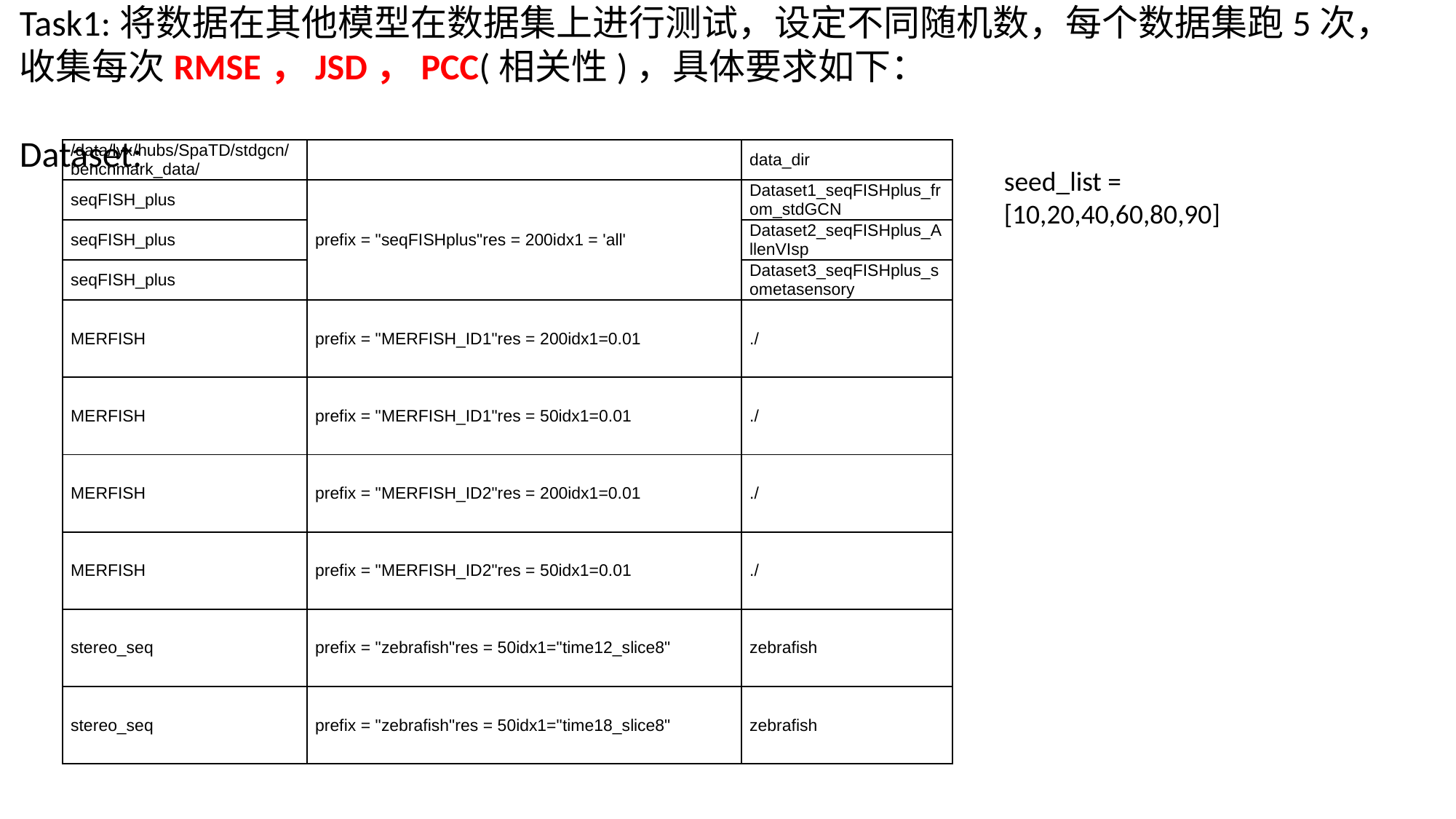

Task1:将数据在其他模型在数据集上进行测试，设定不同随机数，每个数据集跑5次，收集每次RMSE，JSD，PCC(相关性)，具体要求如下： Dataset:
| /data/lyx/hubs/SpaTD/stdgcn/benchmark\_data/ |  | data\_dir |
| --- | --- | --- |
| seqFISH\_plus | prefix = "seqFISHplus"res = 200idx1 = 'all' | Dataset1\_seqFISHplus\_from\_stdGCN |
| seqFISH\_plus |  | Dataset2\_seqFISHplus\_AllenVIsp |
| seqFISH\_plus |  | Dataset3\_seqFISHplus\_sometasensory |
| MERFISH | prefix = "MERFISH\_ID1"res = 200idx1=0.01 | ./ |
| MERFISH | prefix = "MERFISH\_ID1"res = 50idx1=0.01 | ./ |
| MERFISH | prefix = "MERFISH\_ID2"res = 200idx1=0.01 | ./ |
| MERFISH | prefix = "MERFISH\_ID2"res = 50idx1=0.01 | ./ |
| stereo\_seq | prefix = "zebrafish"res = 50idx1="time12\_slice8" | zebrafish |
| stereo\_seq | prefix = "zebrafish"res = 50idx1="time18\_slice8" | zebrafish |
seed_list = [10,20,40,60,80,90]